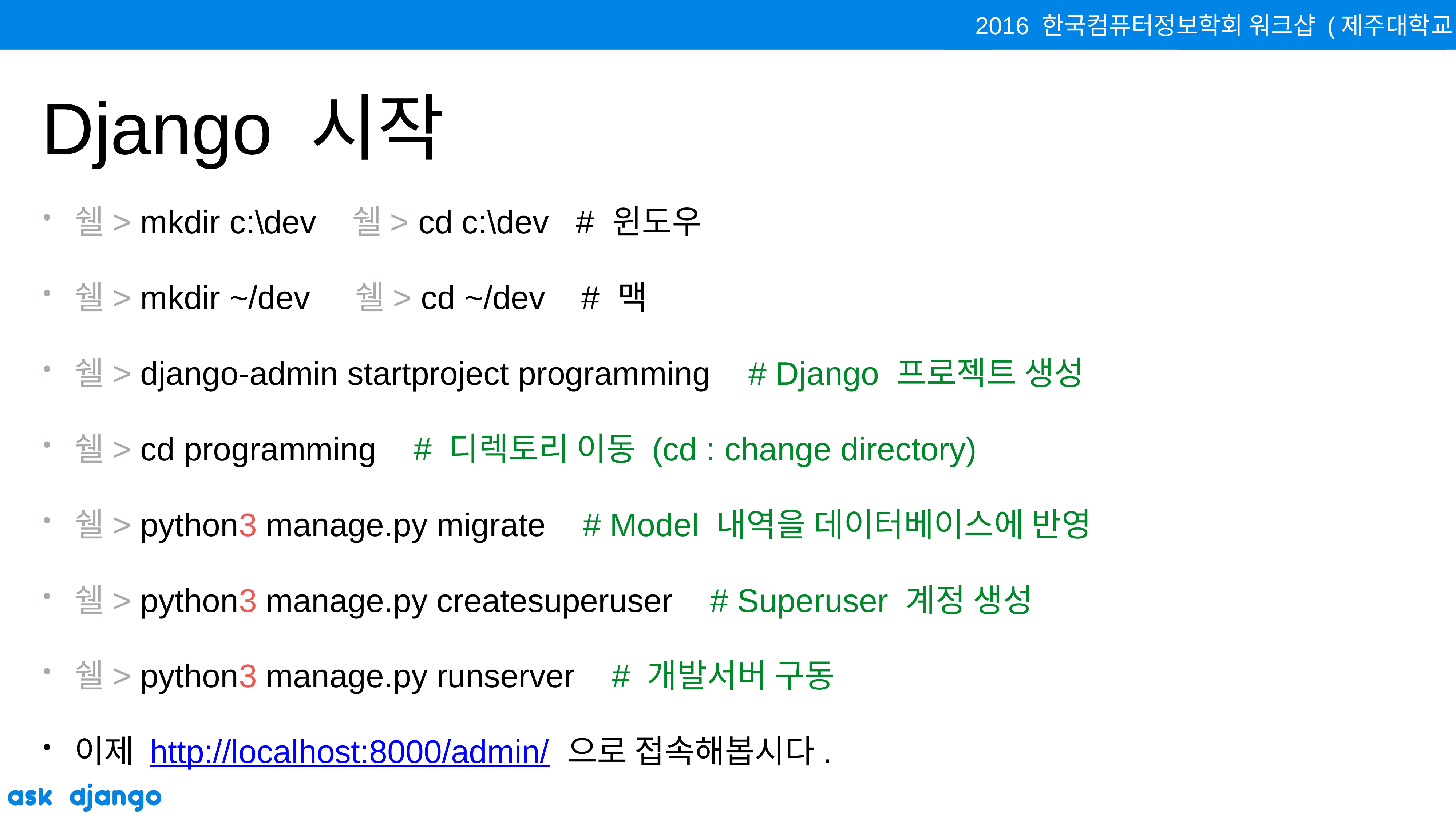

# Django 시작
쉘> mkdir c:\dev   쉘> cd c:\dev   # 윈도우
쉘> mkdir ~/dev    쉘> cd ~/dev    # 맥
쉘> django-admin startproject programming    # Django 프로젝트 생성
쉘> cd programming    # 디렉토리 이동 (cd : change directory)
쉘> python3 manage.py migrate    # Model 내역을 데이터베이스에 반영
쉘> python3 manage.py createsuperuser    # Superuser 계정 생성
쉘> python3 manage.py runserver    # 개발서버 구동
이제 http://localhost:8000/admin/ 으로 접속해봅시다.